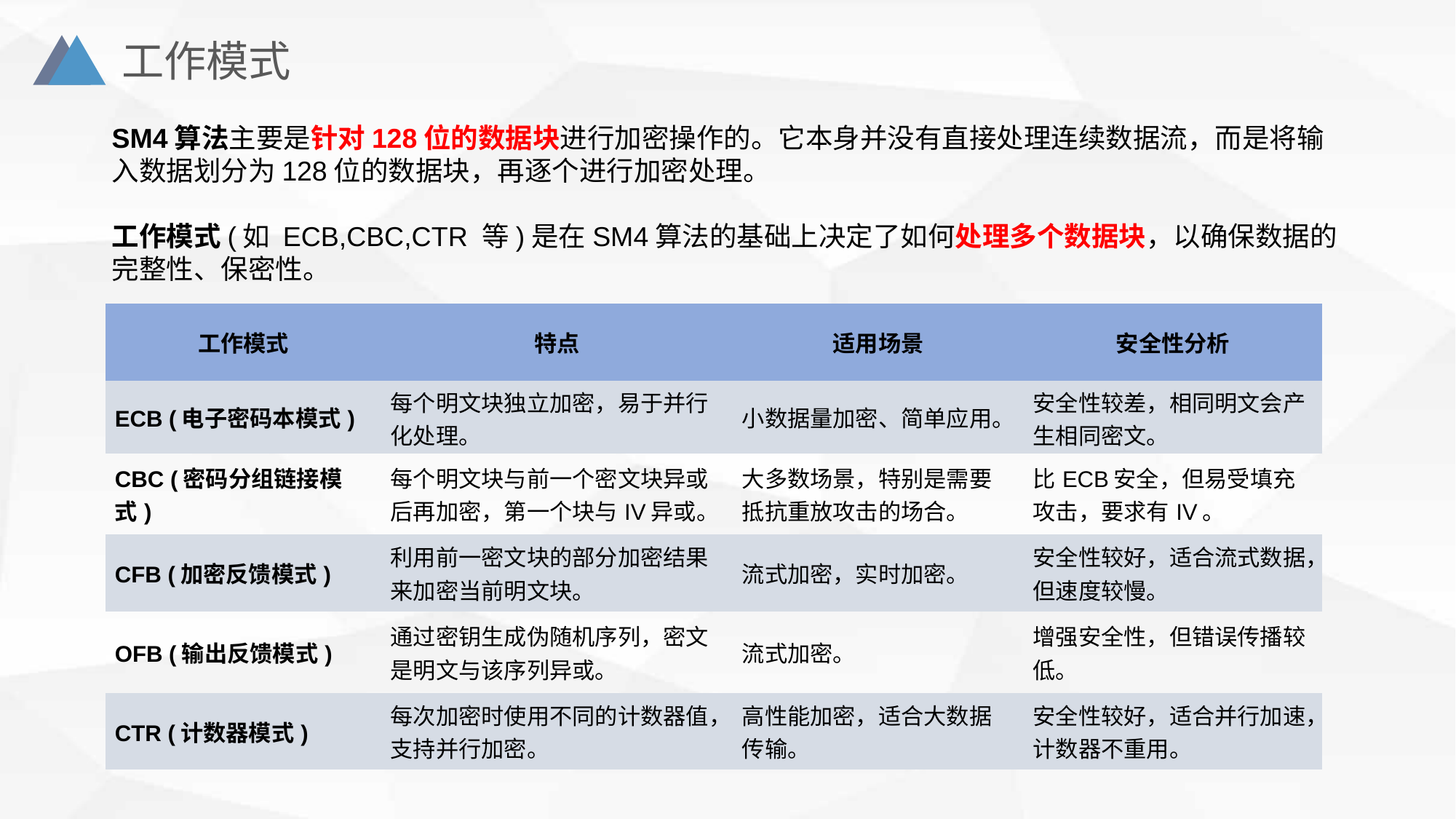

工作模式

SM4算法主要是针对128位的数据块进行加密操作的。它本身并没有直接处理连续数据流，而是将输入数据划分为128位的数据块，再逐个进行加密处理。

工作模式(如 ECB,CBC,CTR 等)是在SM4算法的基础上决定了如何处理多个数据块，以确保数据的完整性、保密性。

| 工作模式 | 特点 | 适用场景 | 安全性分析 |
| --- | --- | --- | --- |
| ECB (电子密码本模式) | 每个明文块独立加密，易于并行化处理。 | 小数据量加密、简单应用。 | 安全性较差，相同明文会产生相同密文。 |
| CBC (密码分组链接模式) | 每个明文块与前一个密文块异或后再加密，第一个块与IV异或。 | 大多数场景，特别是需要抵抗重放攻击的场合。 | 比ECB安全，但易受填充攻击，要求有IV。 |
| CFB (加密反馈模式) | 利用前一密文块的部分加密结果来加密当前明文块。 | 流式加密，实时加密。 | 安全性较好，适合流式数据，但速度较慢。 |
| OFB (输出反馈模式) | 通过密钥生成伪随机序列，密文是明文与该序列异或。 | 流式加密。 | 增强安全性，但错误传播较低。 |
| CTR (计数器模式) | 每次加密时使用不同的计数器值，支持并行加密。 | 高性能加密，适合大数据传输。 | 安全性较好，适合并行加速，计数器不重用。 |